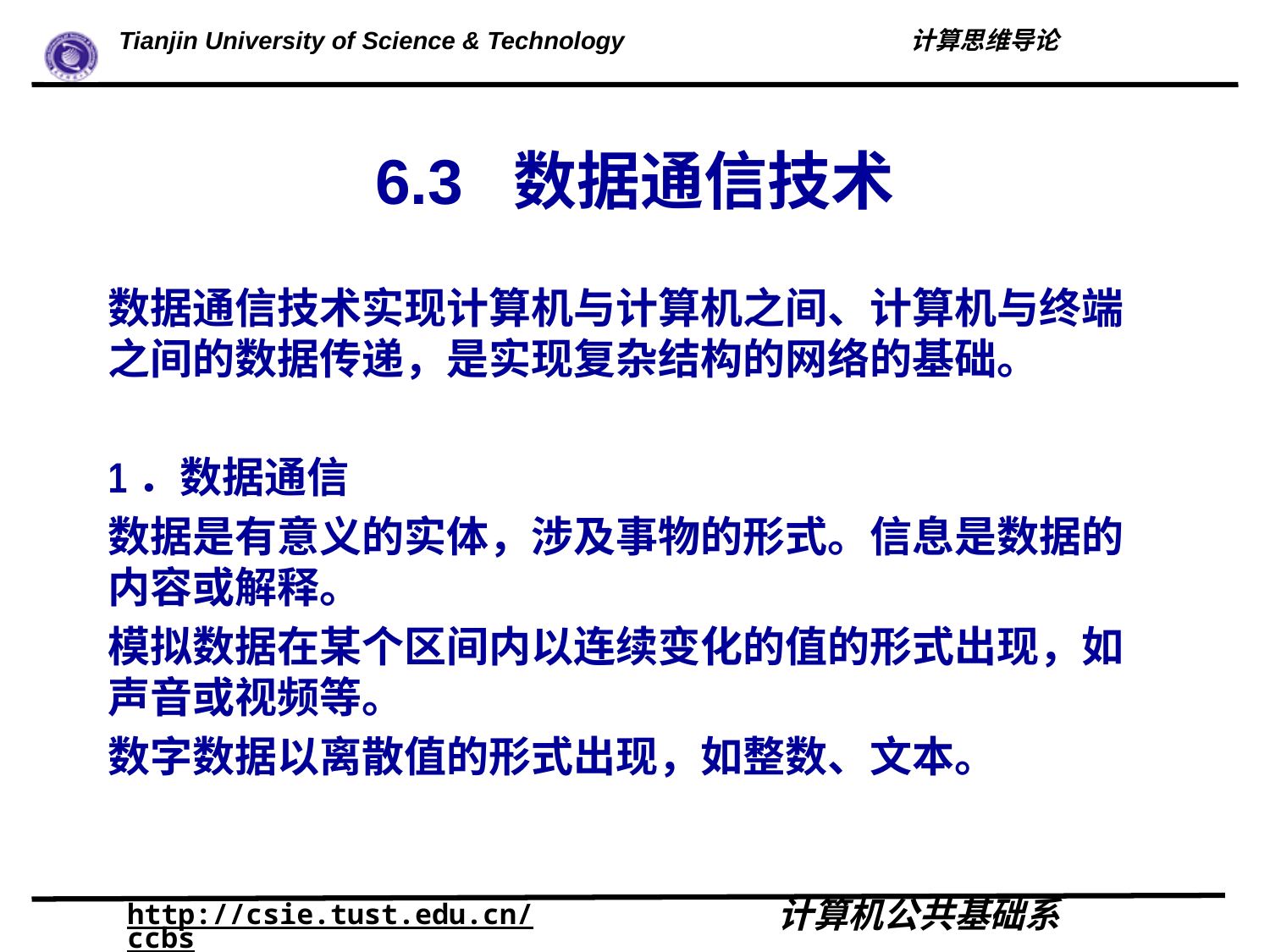

# 6.3  数据通信技术
数据通信技术实现计算机与计算机之间、计算机与终端之间的数据传递，是实现复杂结构的网络的基础。

1．数据通信
数据是有意义的实体，涉及事物的形式。信息是数据的内容或解释。
模拟数据在某个区间内以连续变化的值的形式出现，如声音或视频等。
数字数据以离散值的形式出现，如整数、文本。